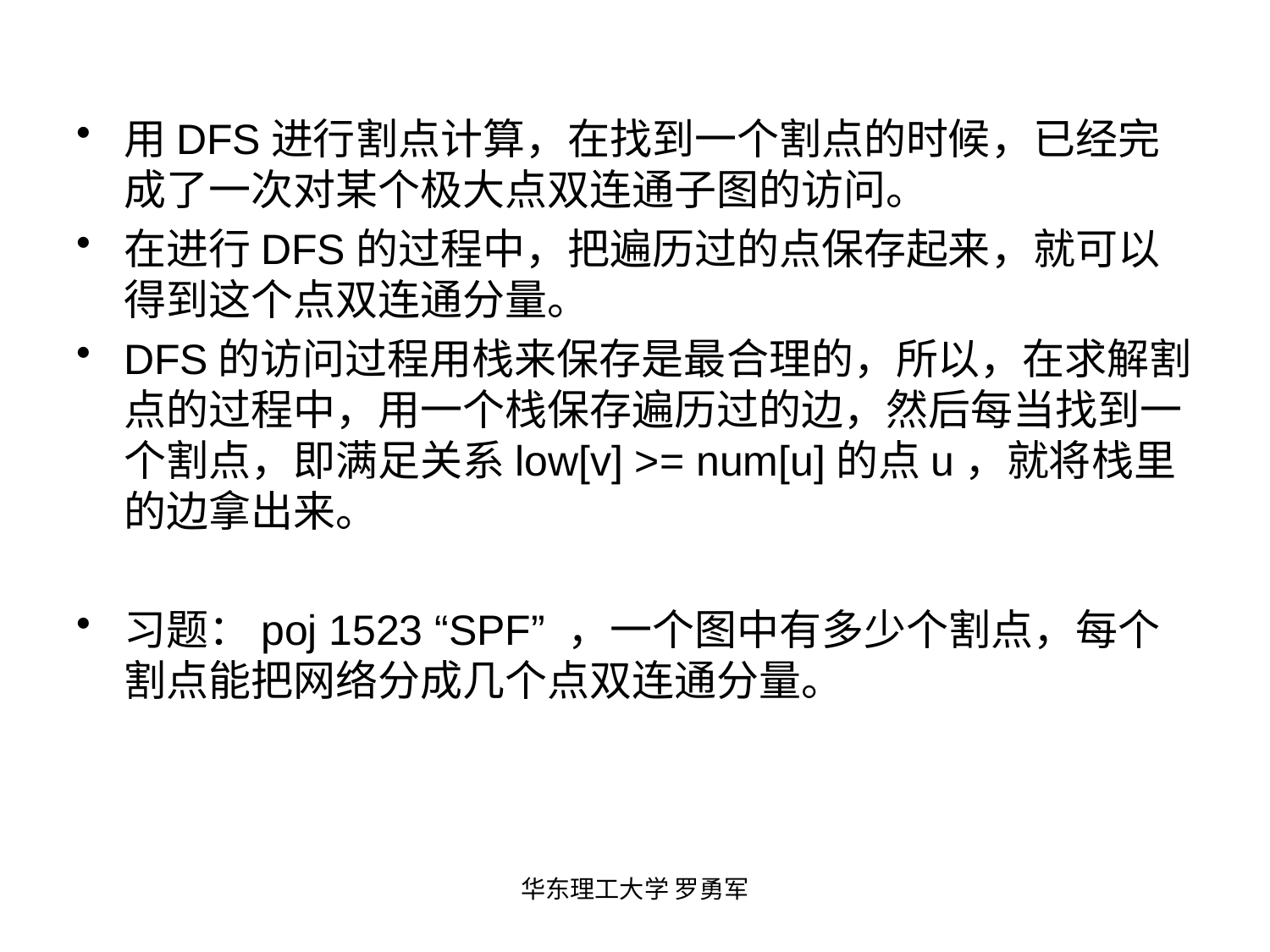

用DFS进行割点计算，在找到一个割点的时候，已经完成了一次对某个极大点双连通子图的访问。
在进行DFS的过程中，把遍历过的点保存起来，就可以得到这个点双连通分量。
DFS的访问过程用栈来保存是最合理的，所以，在求解割点的过程中，用一个栈保存遍历过的边，然后每当找到一个割点，即满足关系low[v] >= num[u]的点u，就将栈里的边拿出来。

习题：poj 1523 “SPF” ，一个图中有多少个割点，每个割点能把网络分成几个点双连通分量。

华东理工大学 罗勇军